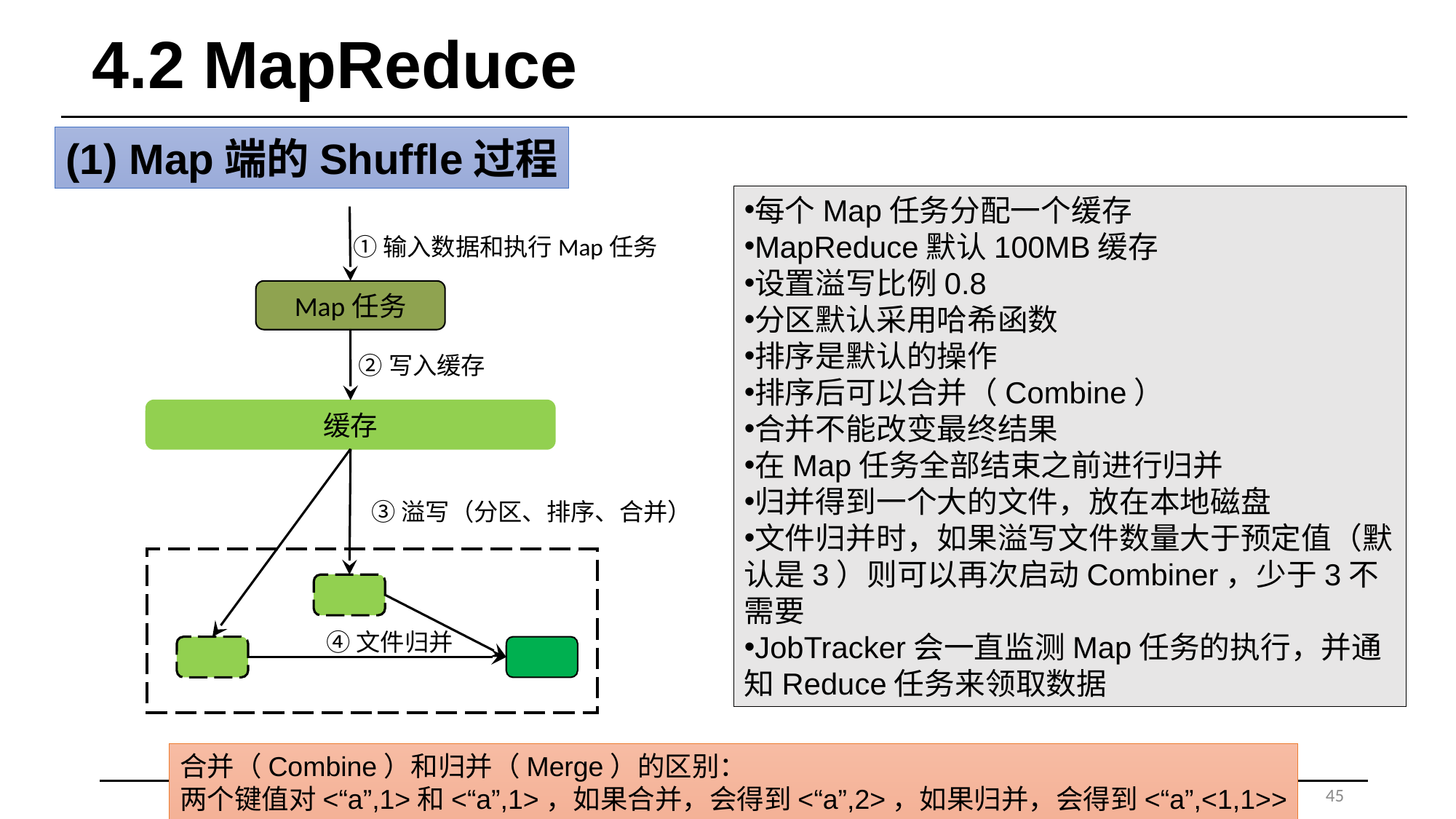

# 4.2 MapReduce
(1) Map端的Shuffle过程
每个Map任务分配一个缓存
MapReduce默认100MB缓存
设置溢写比例0.8
分区默认采用哈希函数
排序是默认的操作
排序后可以合并（Combine）
合并不能改变最终结果
在Map任务全部结束之前进行归并
归并得到一个大的文件，放在本地磁盘
文件归并时，如果溢写文件数量大于预定值（默认是3）则可以再次启动Combiner，少于3不需要
JobTracker会一直监测Map任务的执行，并通知Reduce任务来领取数据
①输入数据和执行Map任务
Map任务
②写入缓存
缓存
③溢写（分区、排序、合并）

④文件归并

合并（Combine）和归并（Merge）的区别：
两个键值对<“a”,1>和<“a”,1>，如果合并，会得到<“a”,2>，如果归并，会得到<“a”,<1,1>>
45